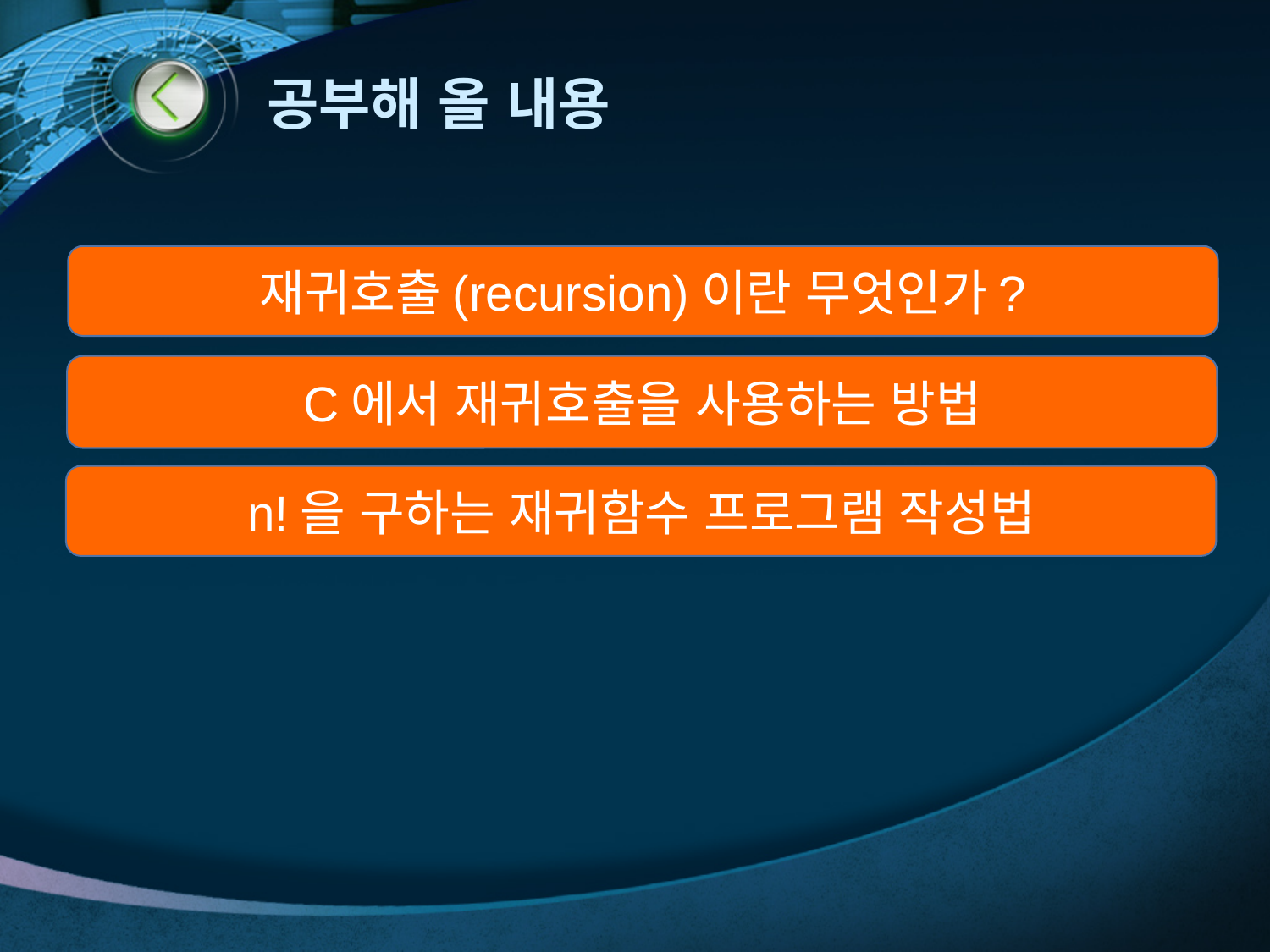

# 공부해 올 내용
재귀호출(recursion)이란 무엇인가?
C에서 재귀호출을 사용하는 방법
n!을 구하는 재귀함수 프로그램 작성법